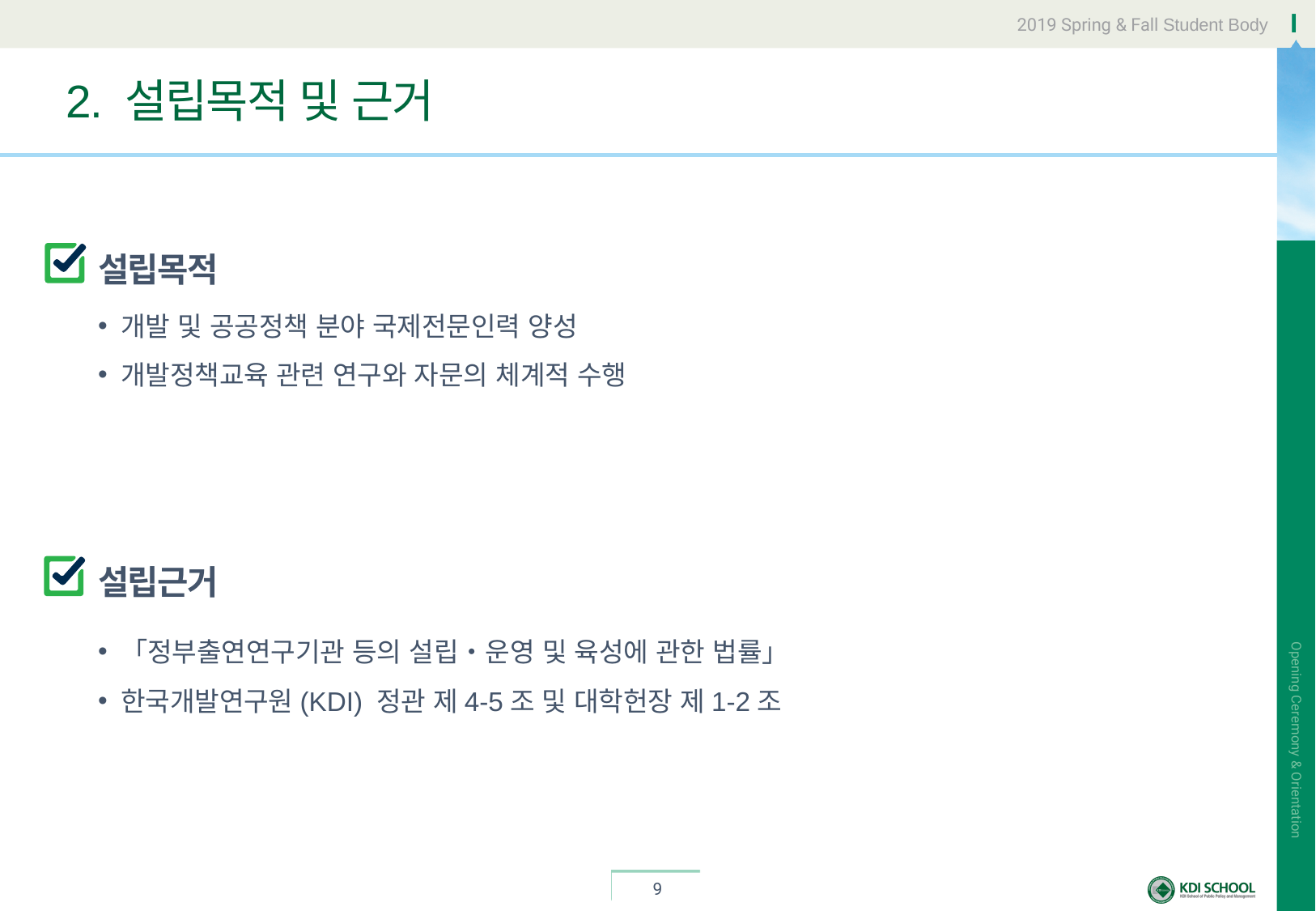

# 2. 설립목적 및 근거
설립목적

개발 및 공공정책 분야 국제전문인력 양성
개발정책교육 관련 연구와 자문의 체계적 수행
설립근거

「정부출연연구기관 등의 설립‧운영 및 육성에 관한 법률」
한국개발연구원(KDI) 정관 제4-5조 및 대학헌장 제1-2조